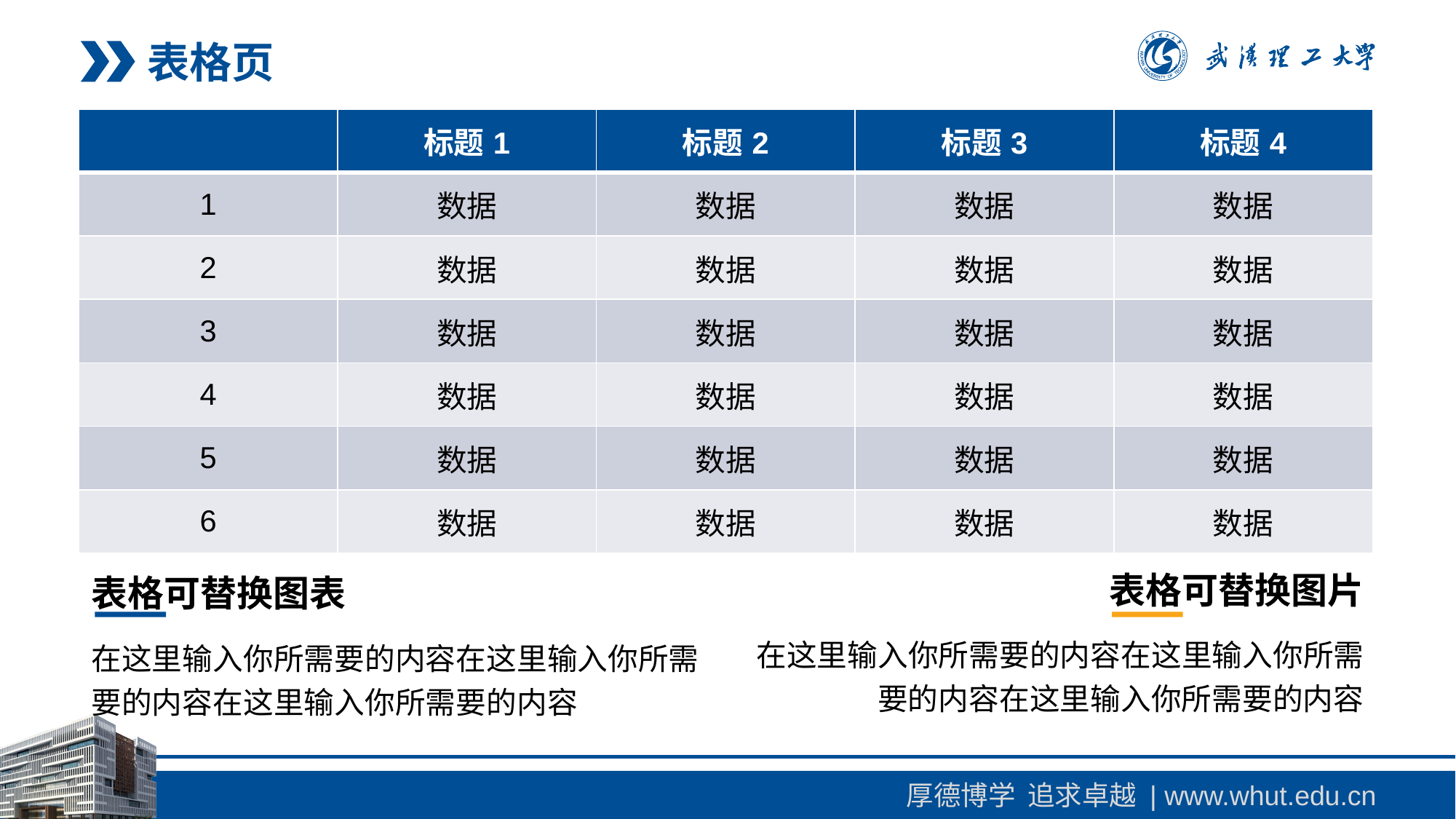

表格页
|  | 标题1 | 标题2 | 标题3 | 标题4 |
| --- | --- | --- | --- | --- |
| 1 | 数据 | 数据 | 数据 | 数据 |
| 2 | 数据 | 数据 | 数据 | 数据 |
| 3 | 数据 | 数据 | 数据 | 数据 |
| 4 | 数据 | 数据 | 数据 | 数据 |
| 5 | 数据 | 数据 | 数据 | 数据 |
| 6 | 数据 | 数据 | 数据 | 数据 |
表格可替换图表
表格可替换图片
在这里输入你所需要的内容在这里输入你所需要的内容在这里输入你所需要的内容
在这里输入你所需要的内容在这里输入你所需要的内容在这里输入你所需要的内容